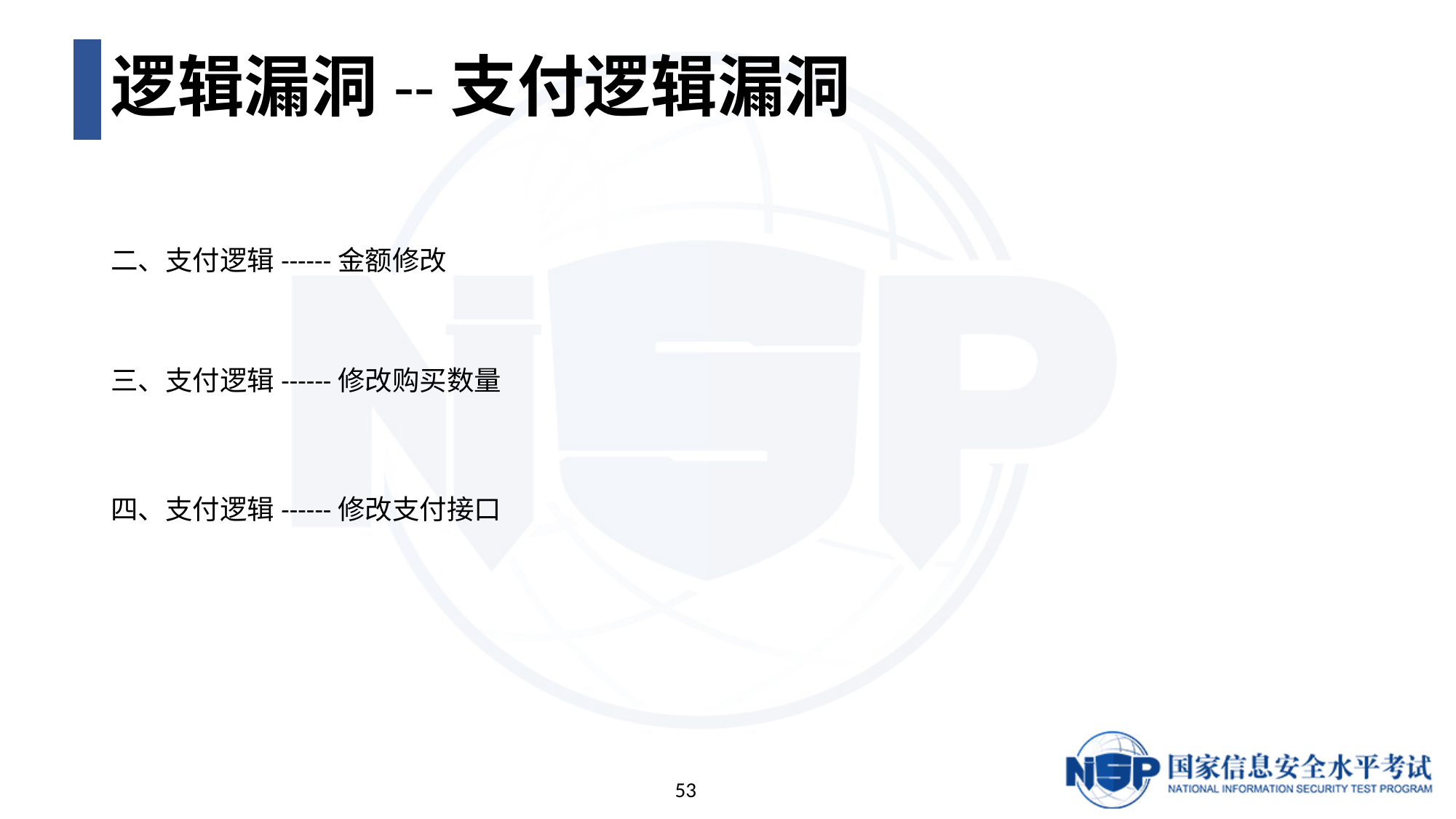

# 逻辑漏洞--支付逻辑漏洞
二、支付逻辑------金额修改

三、支付逻辑------修改购买数量

四、支付逻辑------修改支付接口